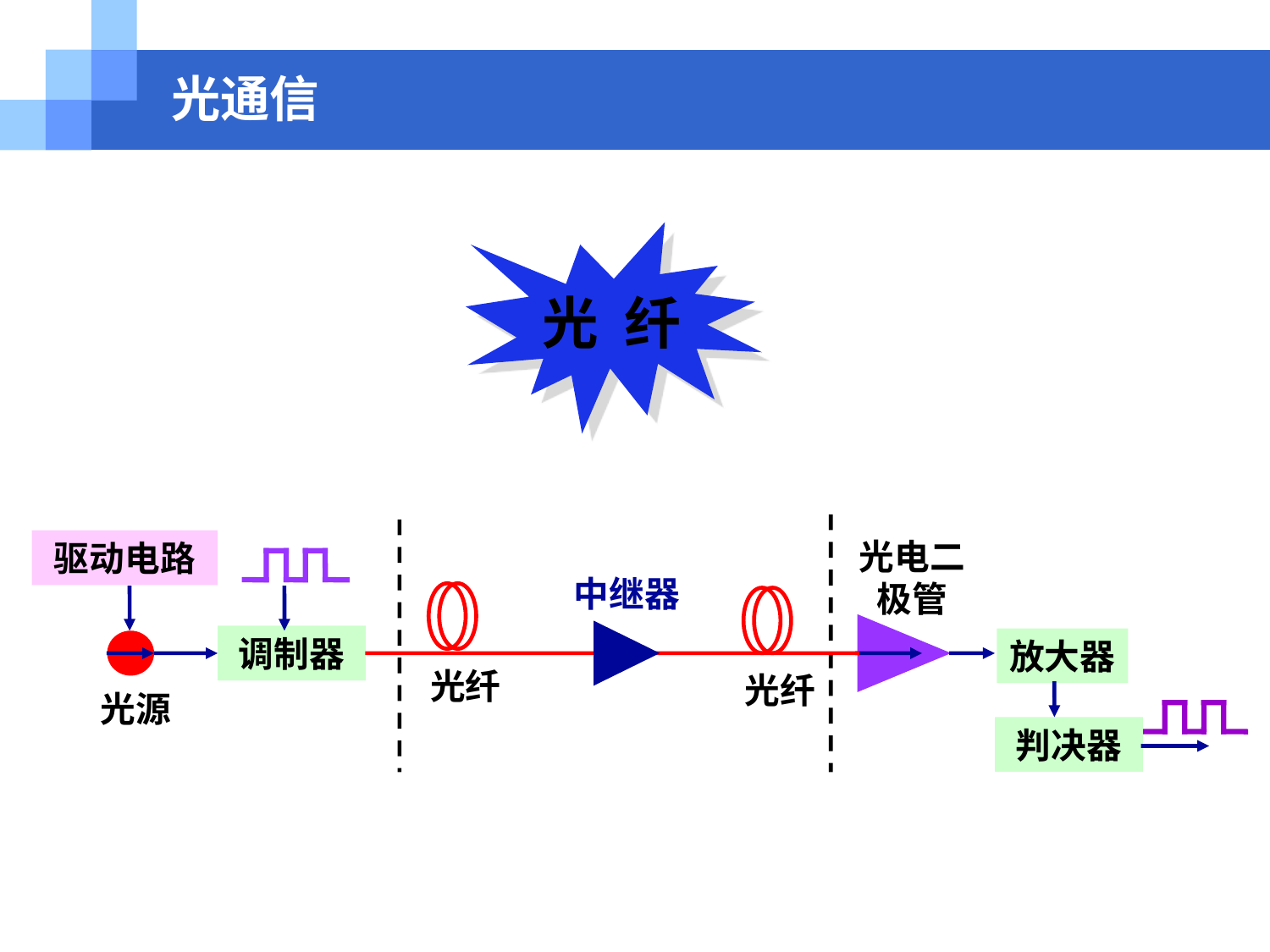

光通信
光  纤

光电二极管
驱动电路

中继器

光纤
光纤

调制器
放大器

光源

判决器